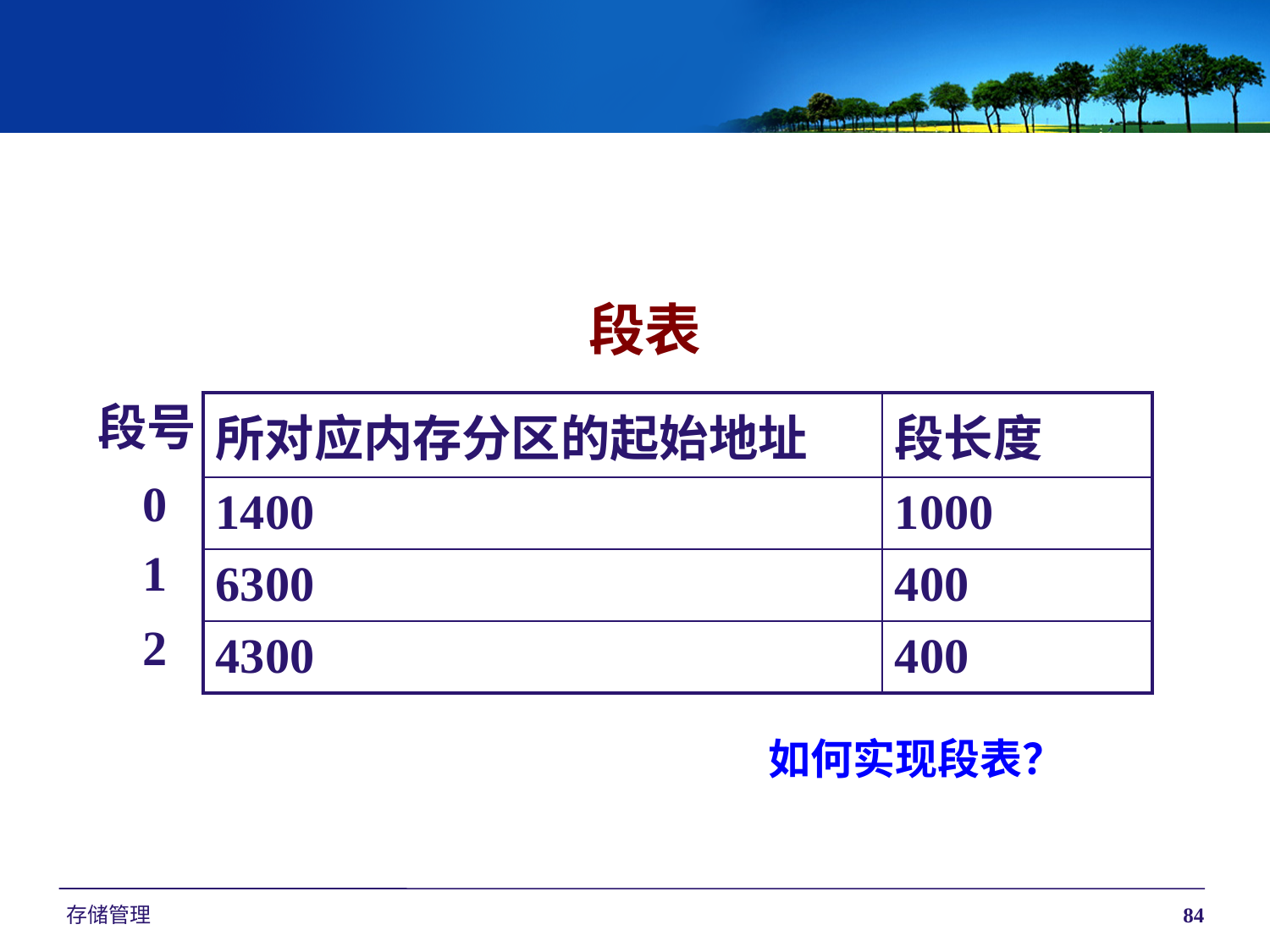

段表
段号
| 所对应内存分区的起始地址 | 段长度 |
| --- | --- |
| 1400 | 1000 |
| 6300 | 400 |
| 4300 | 400 |
0
1
2
如何实现段表？
存储管理
84